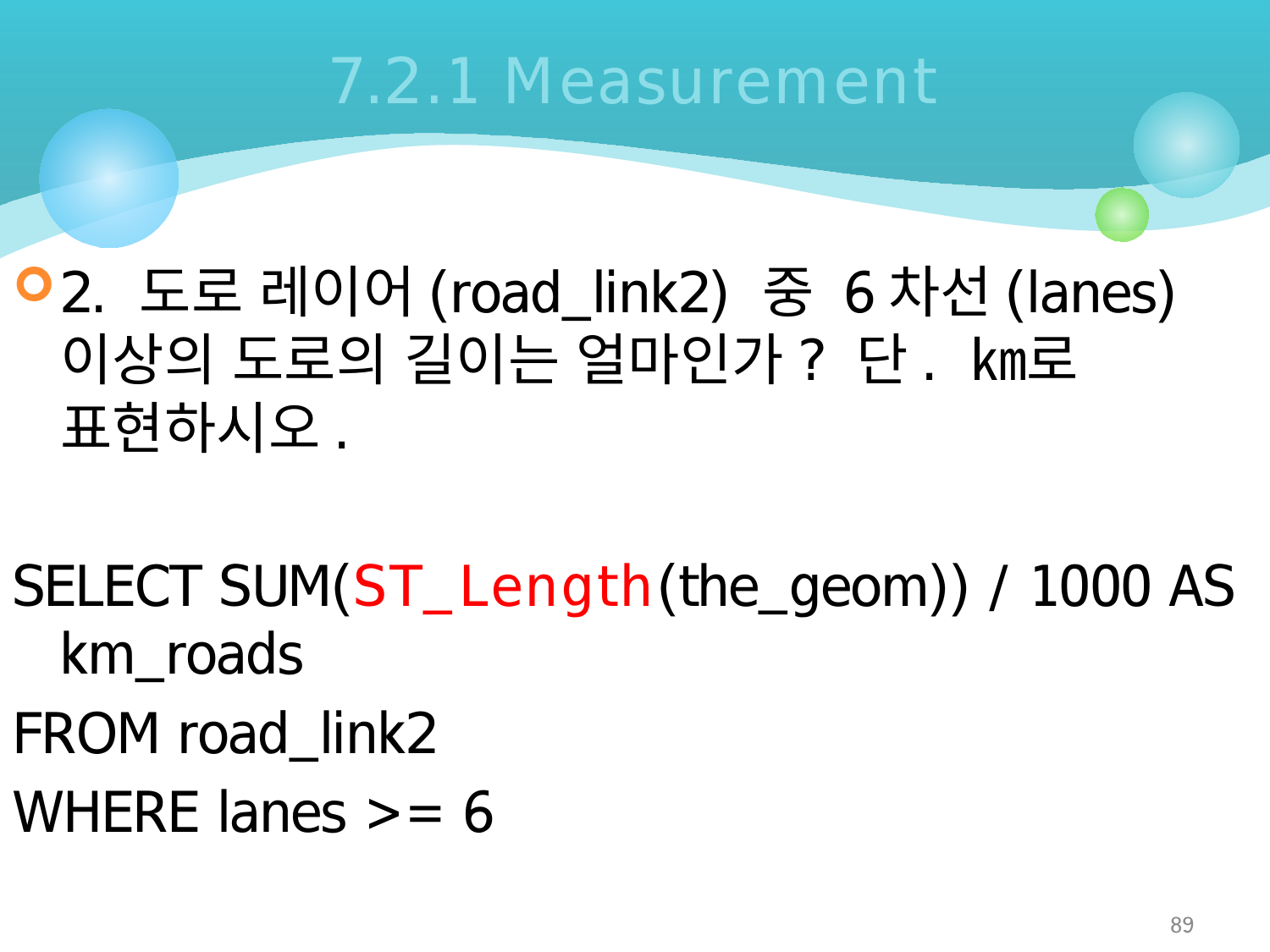

# 7.2.1 Measurement
2. 도로 레이어(road_link2) 중 6차선(lanes) 이상의 도로의 길이는 얼마인가? 단. ㎞로 표현하시오.

SELECT SUM(ST_Length(the_geom)) / 1000 AS km_roads
FROM road_link2
WHERE lanes >= 6
89